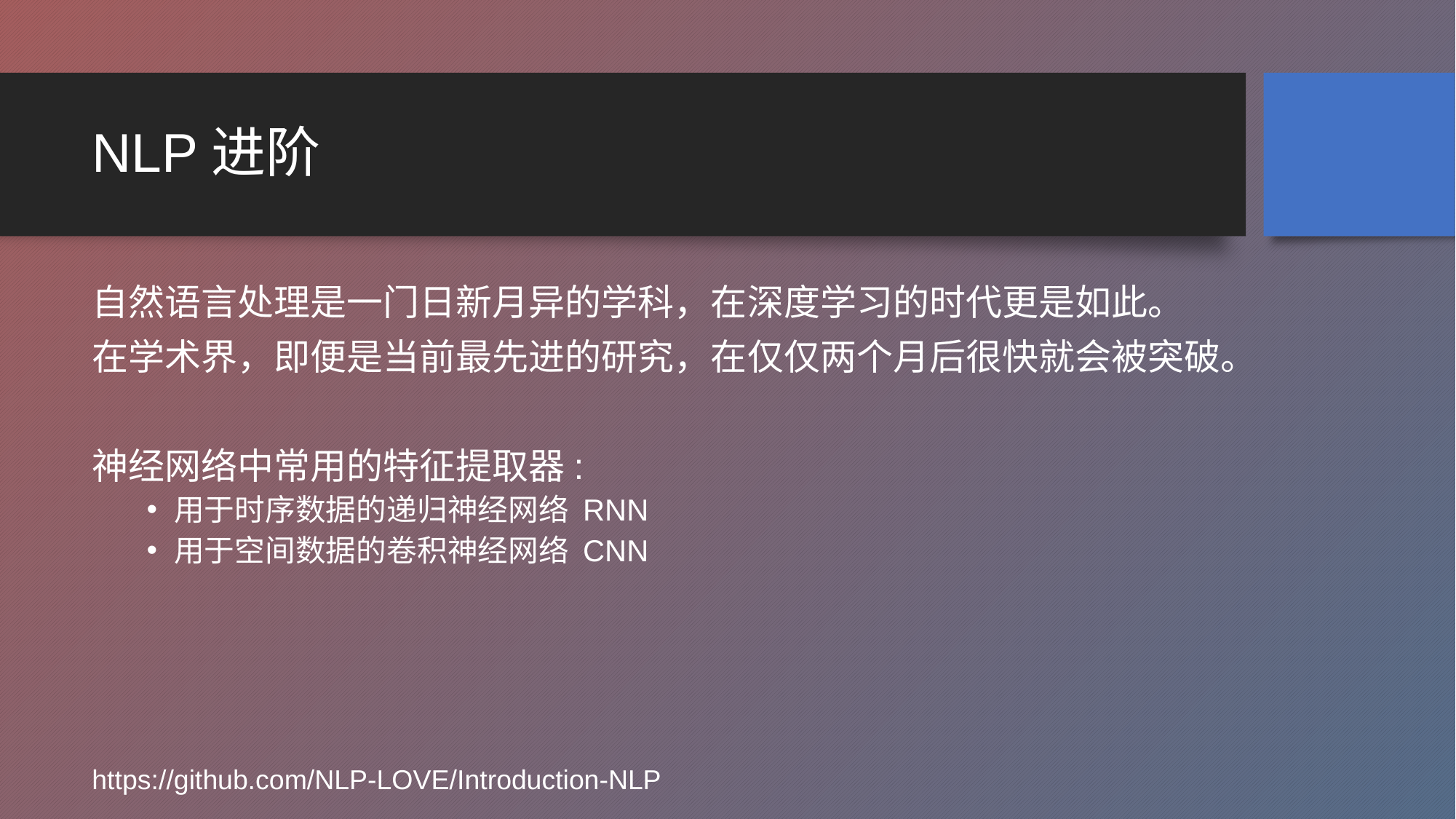

# NLP进阶
自然语言处理是一门日新月异的学科，在深度学习的时代更是如此。
在学术界，即便是当前最先进的研究，在仅仅两个月后很快就会被突破。

神经网络中常用的特征提取器:
用于时序数据的递归神经网络 RNN
用于空间数据的卷积神经网络 CNN
https://github.com/NLP-LOVE/Introduction-NLP